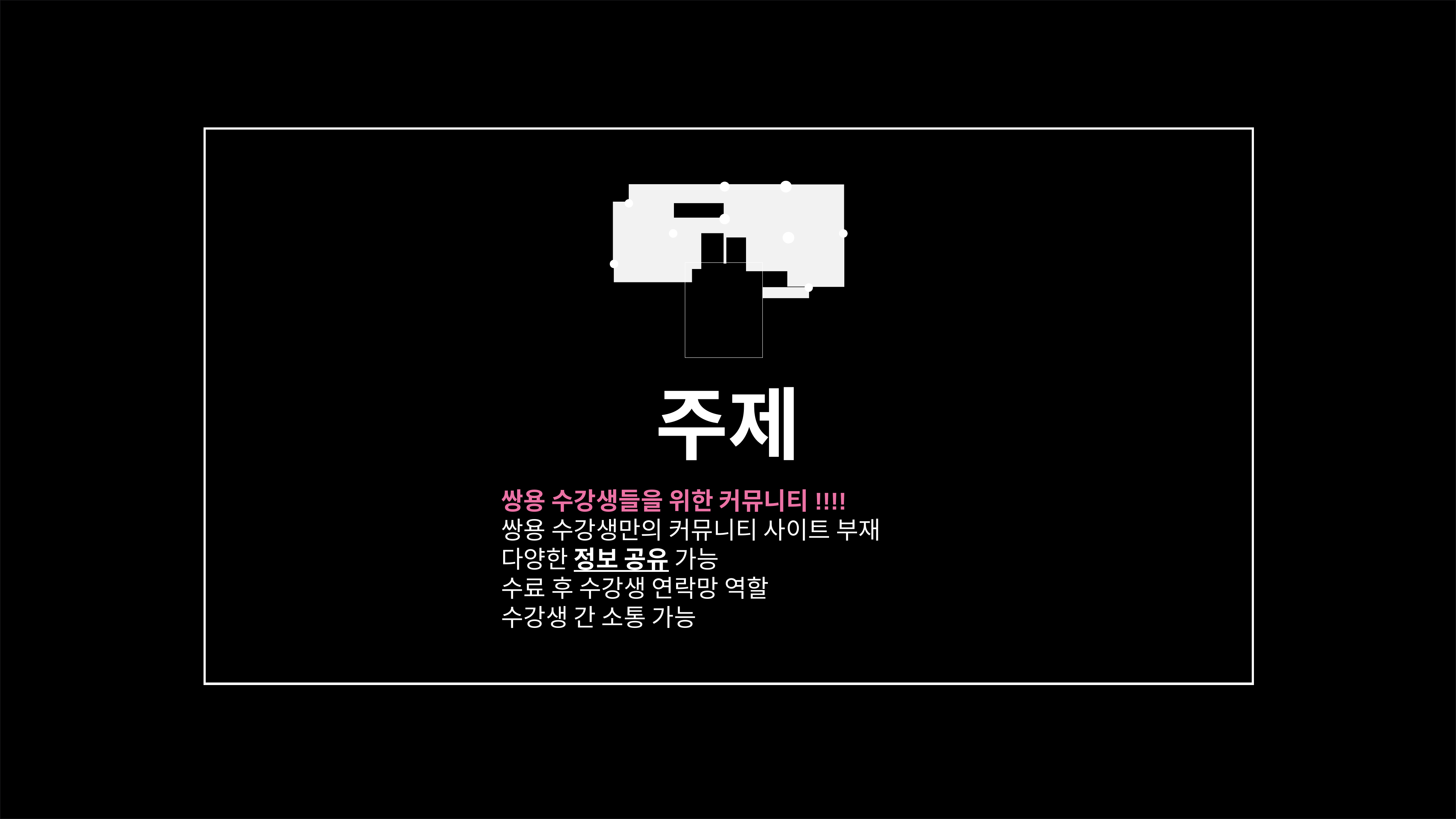

주제
쌍용 수강생들을 위한 커뮤니티!!!!
쌍용 수강생만의 커뮤니티 사이트 부재
다양한 정보 공유 가능
수료 후 수강생 연락망 역할
수강생 간 소통 가능